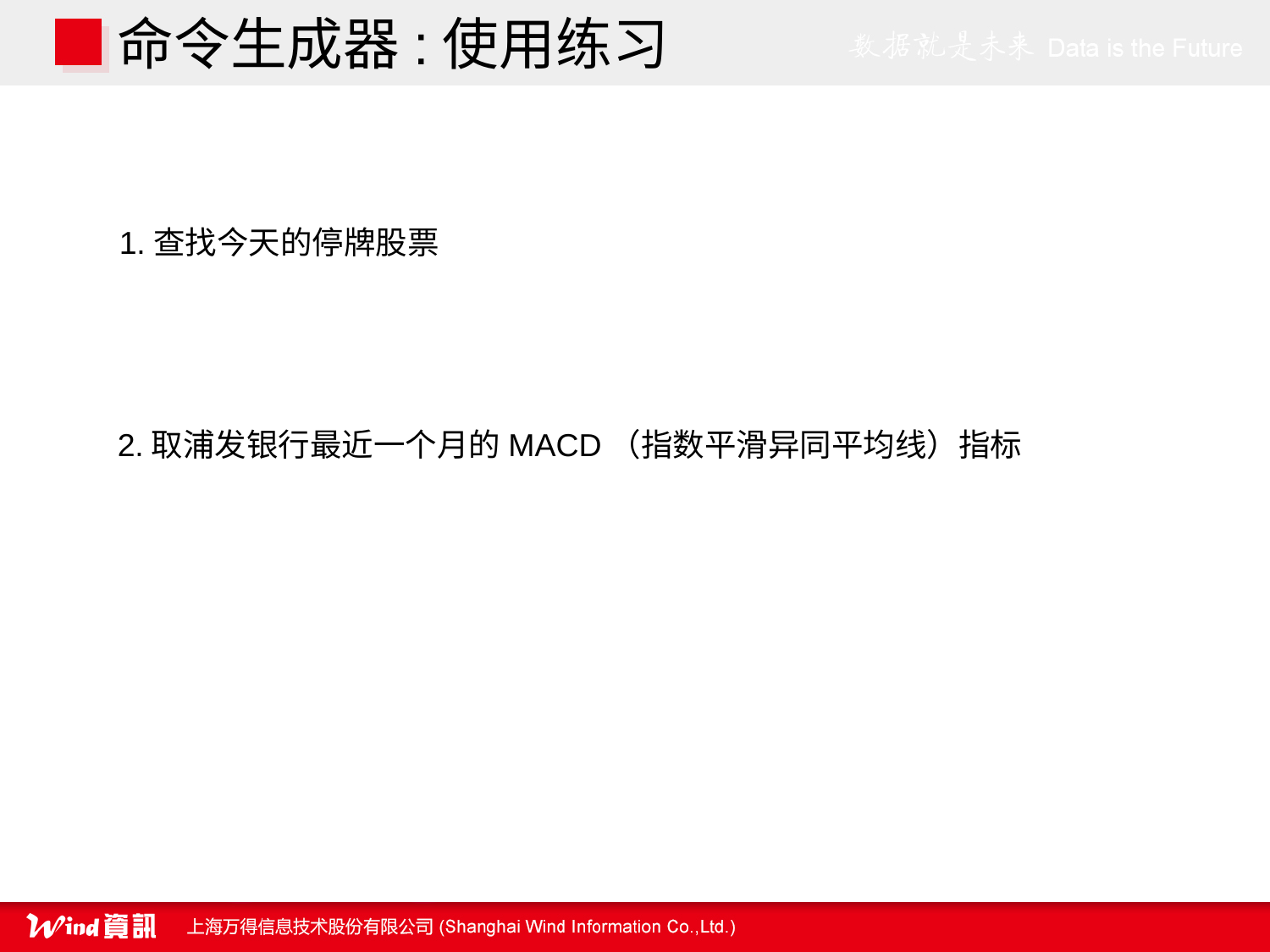

命令生成器:使用练习
1.查找今天的停牌股票
2.取浦发银行最近一个月的MACD（指数平滑异同平均线）指标